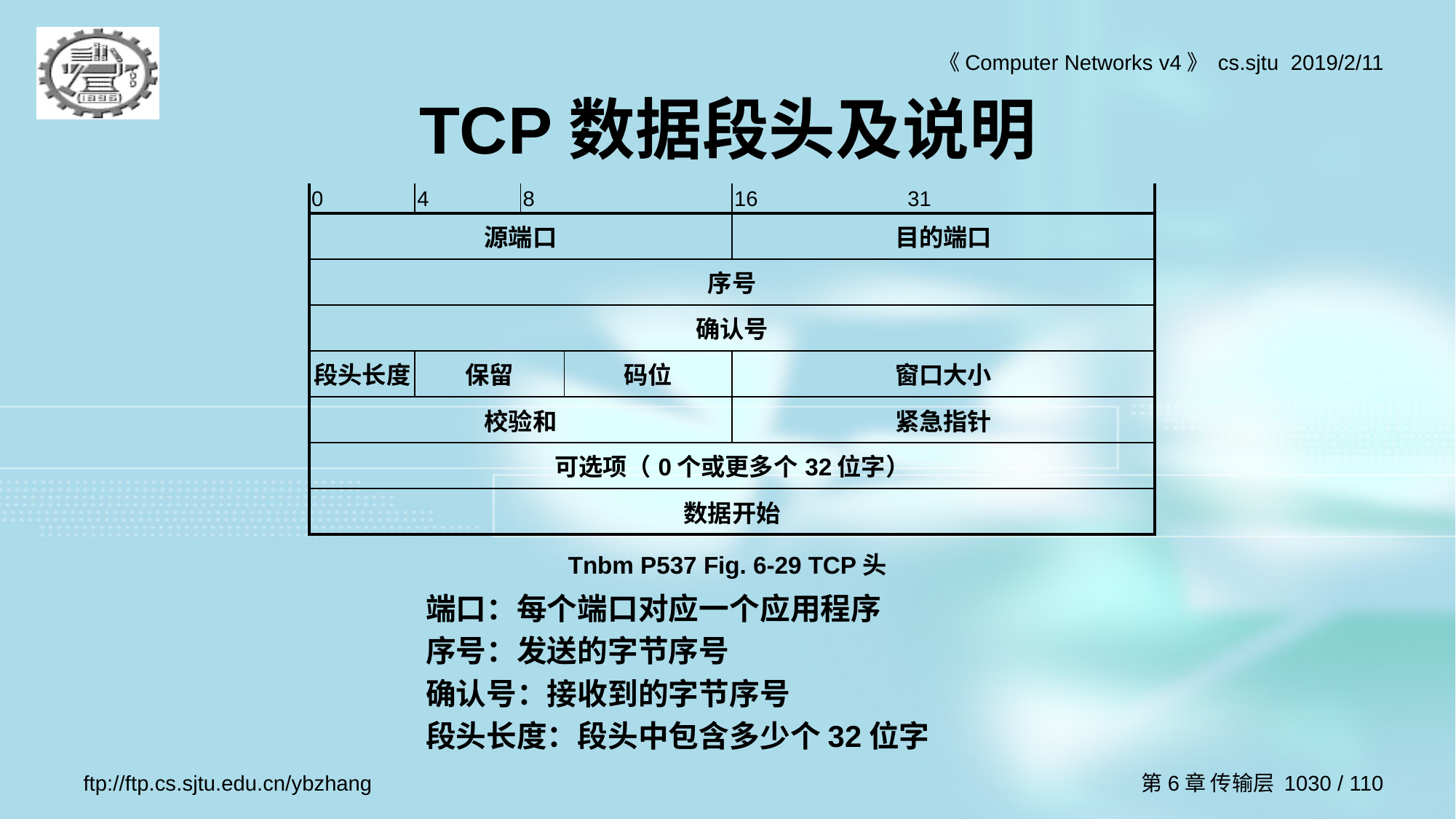

# TCP数据段头及说明
| 0 | 4 | 8 |  | 16 31 |
| --- | --- | --- | --- | --- |
| 源端口 |  |  |  | 目的端口 |
| 序号 |  |  |  |  |
| 确认号 |  |  |  |  |
| 段头长度 | 保留 |  | 码位 | 窗口大小 |
| 校验和 |  |  |  | 紧急指针 |
| 可选项（0个或更多个32位字） |  |  |  |  |
| 数据开始 |  |  |  |  |
Tnbm P537 Fig. 6-29 TCP头
端口：每个端口对应一个应用程序
序号：发送的字节序号
确认号：接收到的字节序号
段头长度：段头中包含多少个32位字